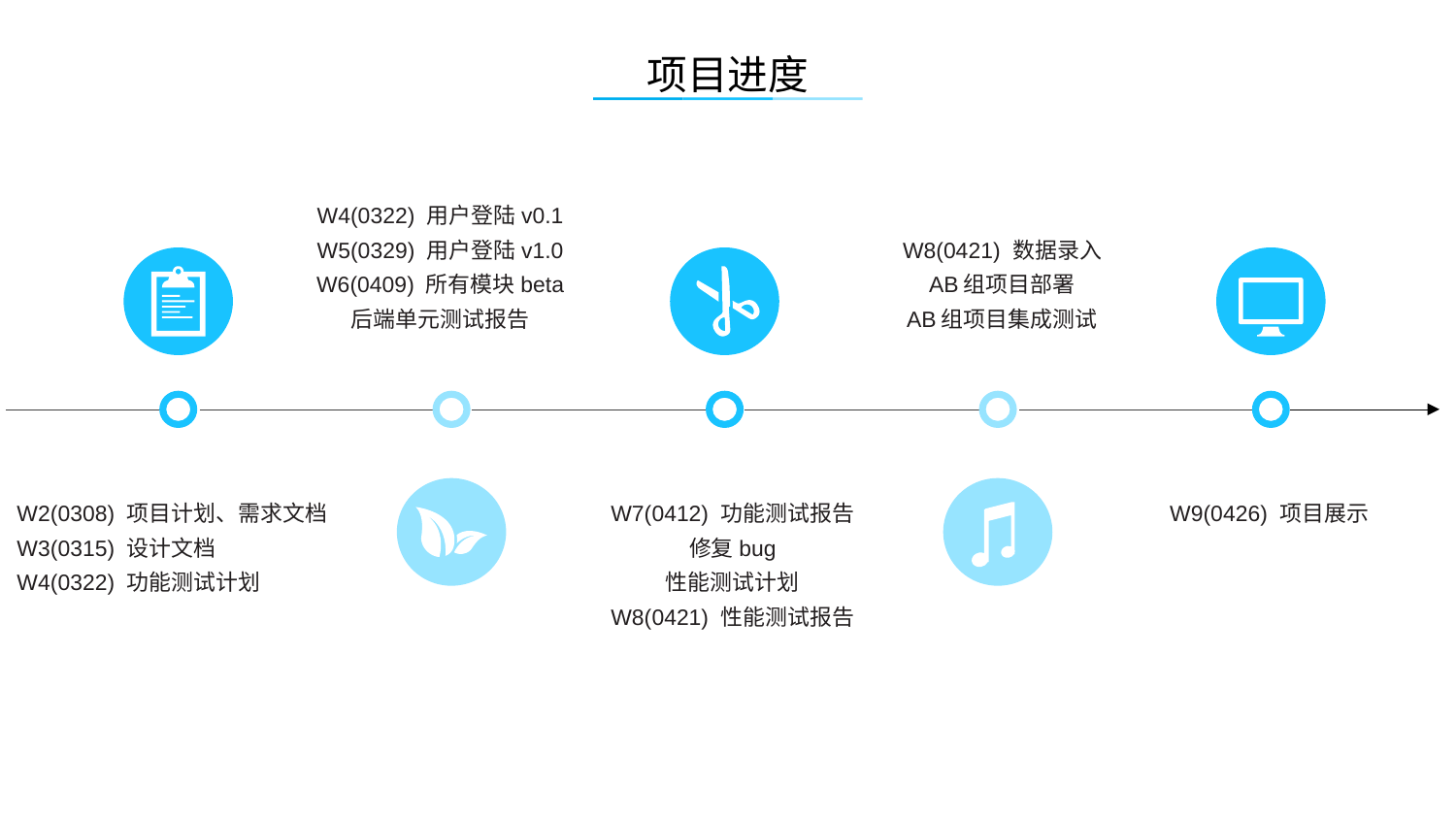

项目进度

W4(0322) 用户登陆v0.1
W5(0329) 用户登陆v1.0
W6(0409) 所有模块beta
后端单元测试报告
W8(0421) 数据录入
AB组项目部署
AB组项目集成测试

W2(0308) 项目计划、需求文档
W3(0315) 设计文档
W4(0322) 功能测试计划
W7(0412) 功能测试报告
修复bug
性能测试计划
W8(0421) 性能测试报告
W9(0426) 项目展示